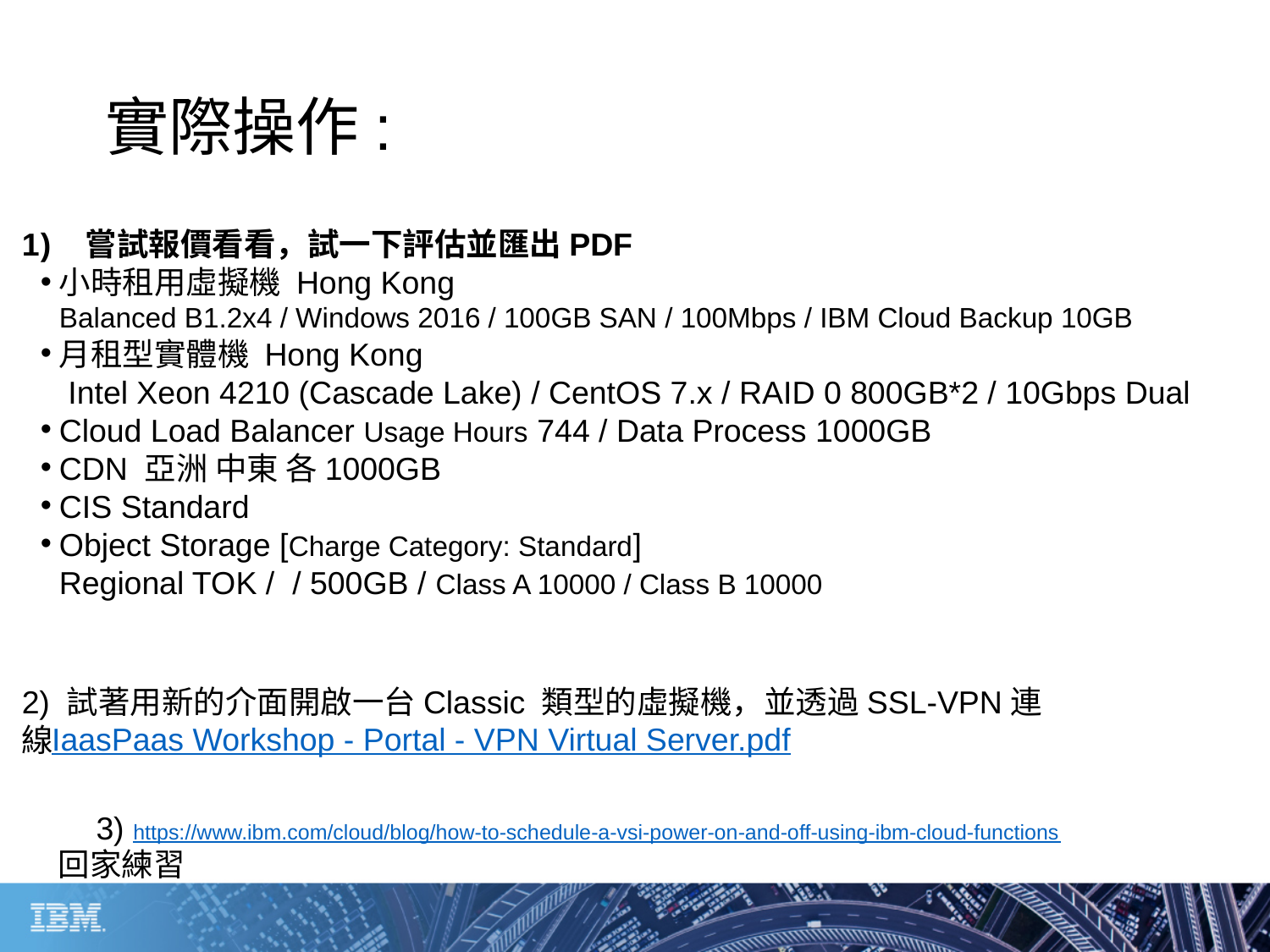

# 實際操作:
嘗試報價看看，試一下評估並匯出PDF
小時租用虛擬機 Hong Kong
Balanced B1.2x4 / Windows 2016 / 100GB SAN / 100Mbps / IBM Cloud Backup 10GB
月租型實體機 Hong Kong
 Intel Xeon 4210 (Cascade Lake) / CentOS 7.x / RAID 0 800GB*2 / 10Gbps Dual
Cloud Load Balancer Usage Hours 744 / Data Process 1000GB
CDN 亞洲 中東 各1000GB
CIS Standard
Object Storage [Charge Category: Standard]
Regional TOK /  / 500GB / Class A 10000 / Class B 10000

2) 試著用新的介面開啟一台Classic 類型的虛擬機，並透過SSL-VPN連線
IaasPaas Workshop - Portal - VPN Virtual Server.pdf
3) https://www.ibm.com/cloud/blog/how-to-schedule-a-vsi-power-on-and-off-using-ibm-cloud-functions
回家練習